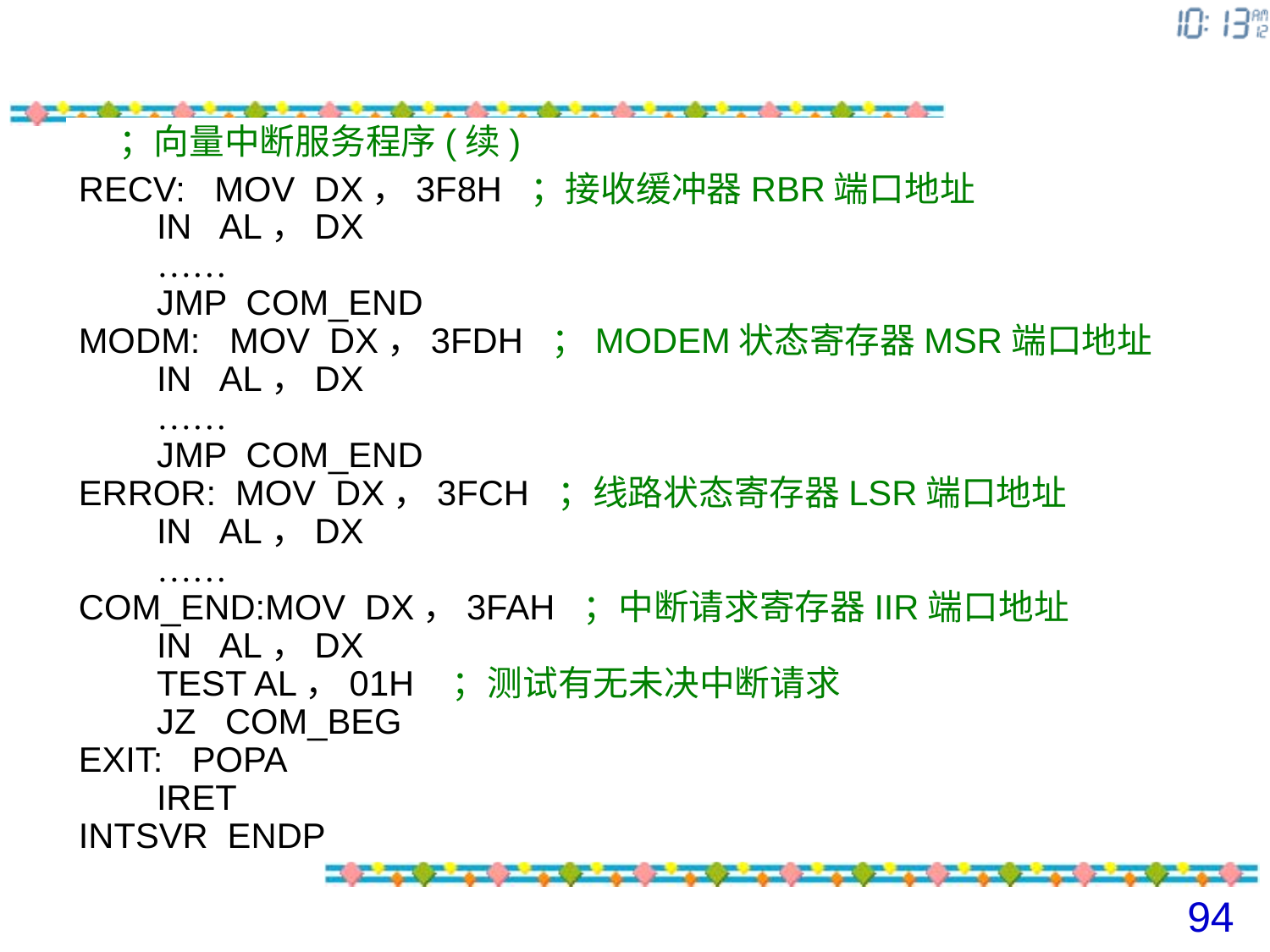

；向量中断服务程序(续)
RECV:   MOV  DX，3F8H  ；接收缓冲器RBR端口地址
        IN   AL，DX
        ……
        JMP  COM_END
MODM:   MOV  DX，3FDH  ；MODEM状态寄存器MSR端口地址
        IN   AL，DX
        ……
        JMP  COM_END
ERROR:  MOV  DX，3FCH  ；线路状态寄存器LSR端口地址
        IN   AL，DX
        ……
COM_END:MOV  DX，3FAH  ；中断请求寄存器IIR端口地址
        IN   AL，DX
        TEST AL，01H   ；测试有无未决中断请求
        JZ   COM_BEG
EXIT:   POPA
        IRET
INTSVR  ENDP